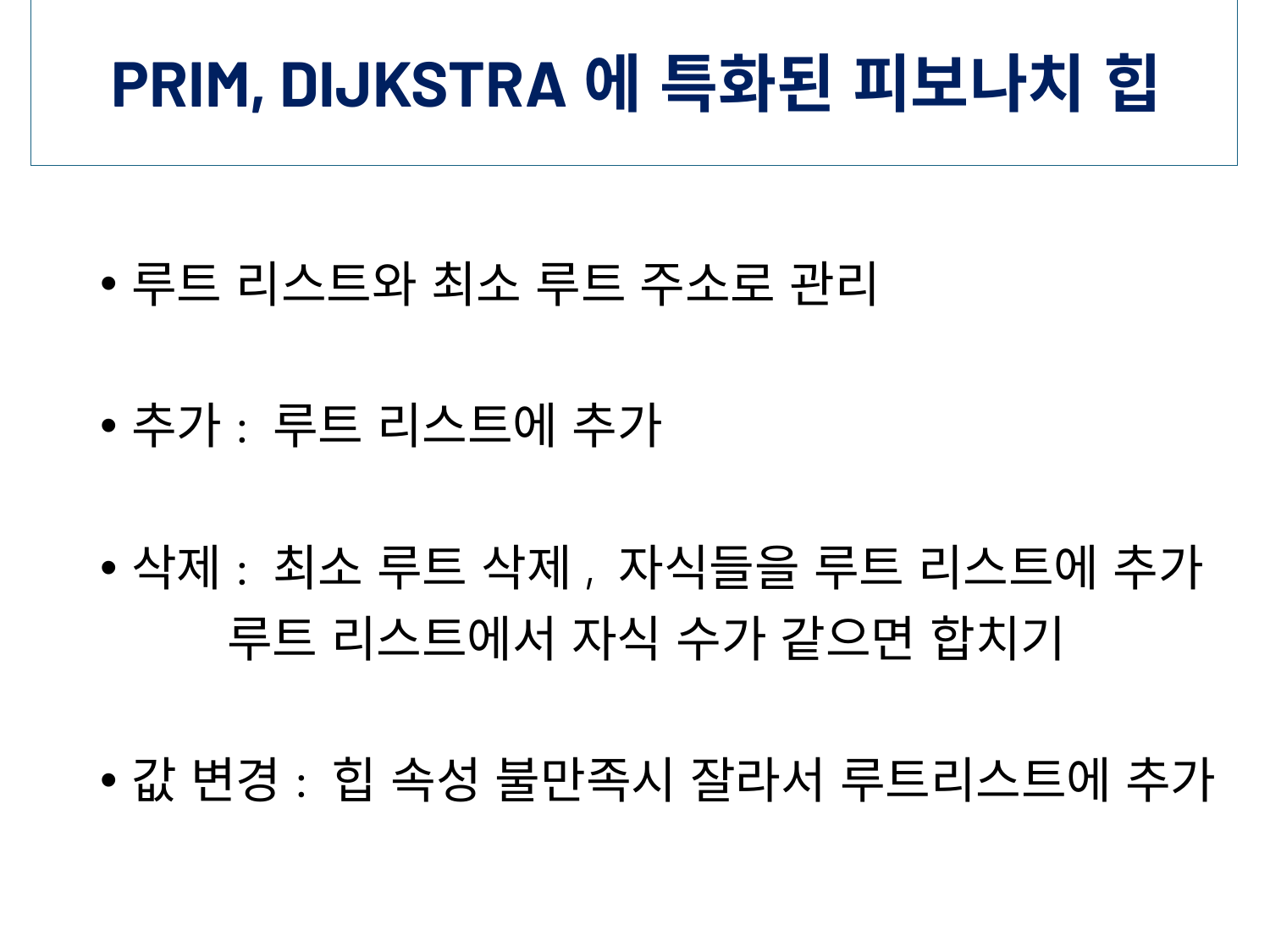

# PRIM, DIJKSTRA에 특화된 피보나치 힙
루트 리스트와 최소 루트 주소로 관리

추가: 루트 리스트에 추가

삭제: 최소 루트 삭제, 자식들을 루트 리스트에 추가
	루트 리스트에서 자식 수가 같으면 합치기

값 변경: 힙 속성 불만족시 잘라서 루트리스트에 추가